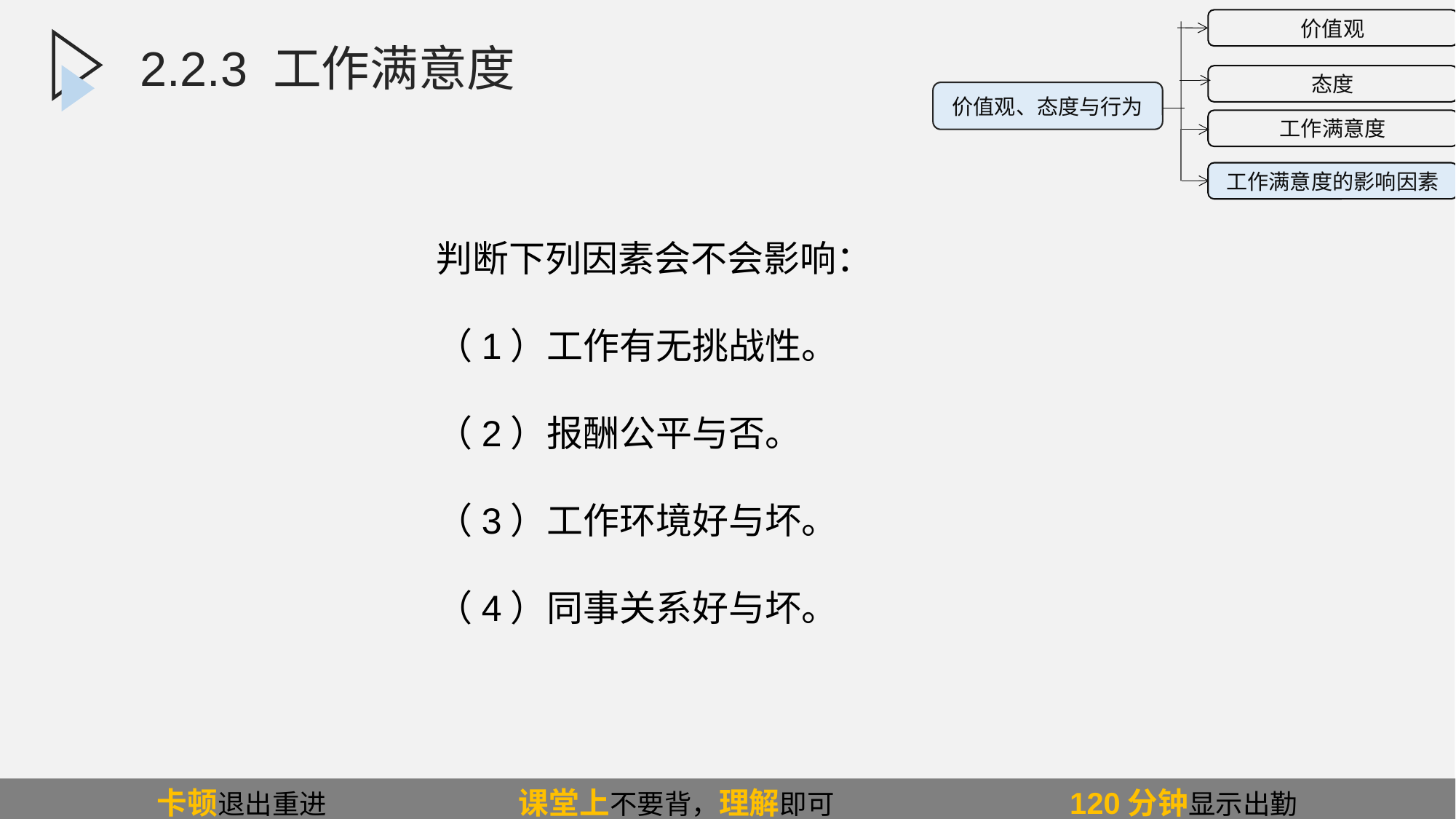

2.2.3.2工作满意度的主要影响因素
2.2.3.2工作满意度的主要影响因素
价值观
态度

工作满意度
工作满意度的影响因素
价值观、态度与行为
2.2.3 工作满意度
判断下列因素会不会影响：

（1）工作有无挑战性。

（2）报酬公平与否。

（3）工作环境好与坏。

（4）同事关系好与坏。